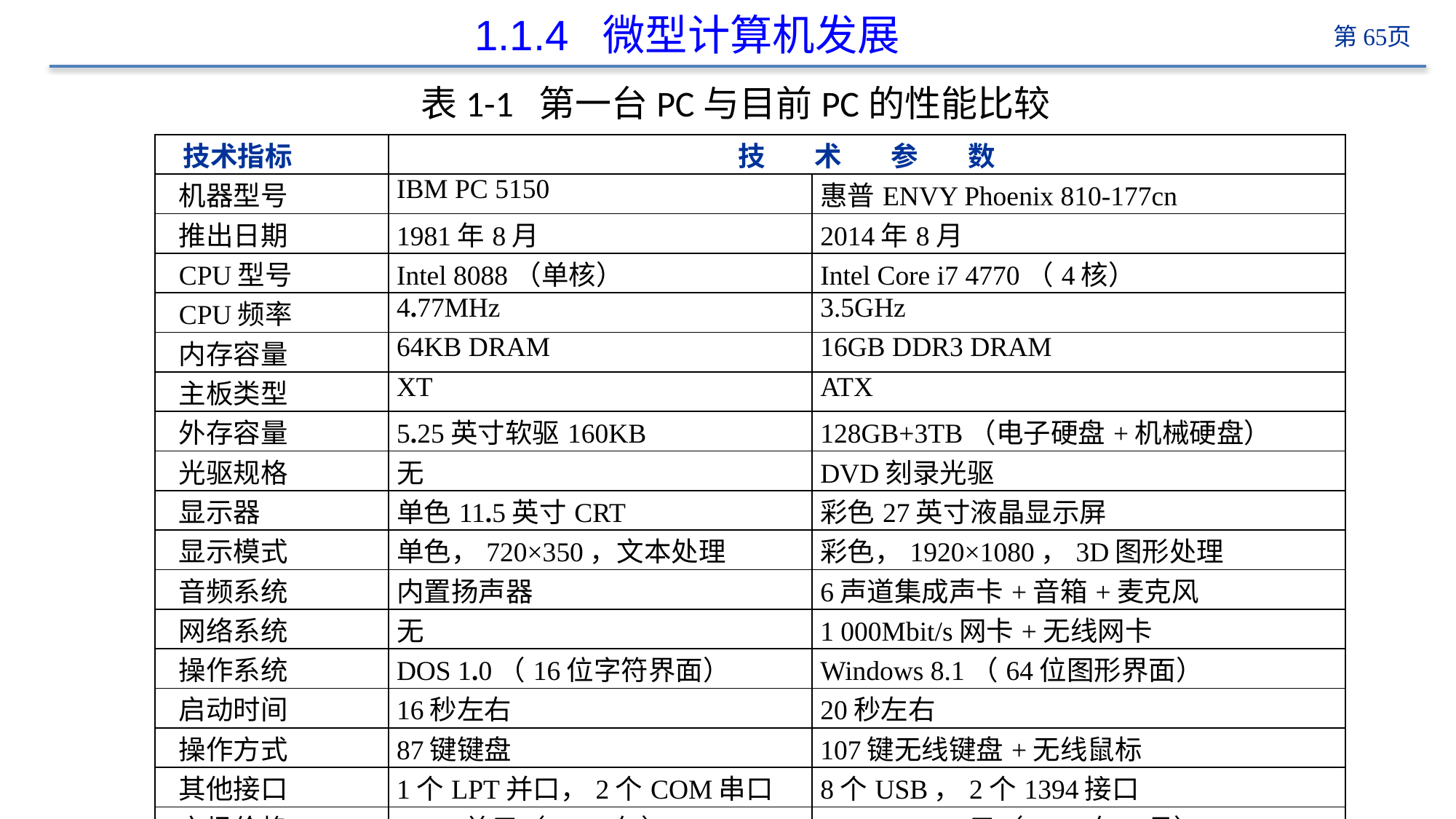

# 1.1.4  微型计算机发展
表1-1  第一台PC与目前PC的性能比较
| 技术指标 | 技 术 参 数 |  |
| --- | --- | --- |
| 机器型号 | IBM PC 5150 | 惠普ENVY Phoenix 810-177cn |
| 推出日期 | 1981年8月 | 2014年8月 |
| CPU型号 | Intel 8088（单核） | Intel Core i7 4770（4核） |
| CPU频率 | 4.77MHz | 3.5GHz |
| 内存容量 | 64KB DRAM | 16GB DDR3 DRAM |
| 主板类型 | XT | ATX |
| 外存容量 | 5.25英寸软驱160KB | 128GB+3TB（电子硬盘+机械硬盘） |
| 光驱规格 | 无 | DVD刻录光驱 |
| 显示器 | 单色11.5英寸CRT | 彩色27英寸液晶显示屏 |
| 显示模式 | 单色，720×350，文本处理 | 彩色，1920×1080，3D图形处理 |
| 音频系统 | 内置扬声器 | 6声道集成声卡+音箱+麦克风 |
| 网络系统 | 无 | 1 000Mbit/s网卡+无线网卡 |
| 操作系统 | DOS 1.0（16位字符界面） | Windows 8.1（64位图形界面） |
| 启动时间 | 16秒左右 | 20秒左右 |
| 操作方式 | 87键键盘 | 107键无线键盘+无线鼠标 |
| 其他接口 | 1个LPT并口，2个COM串口 | 8个USB，2个1394接口 |
| 市场价格 | 3 045美元（1981年） | RMB 12 000元（2014年8月） |